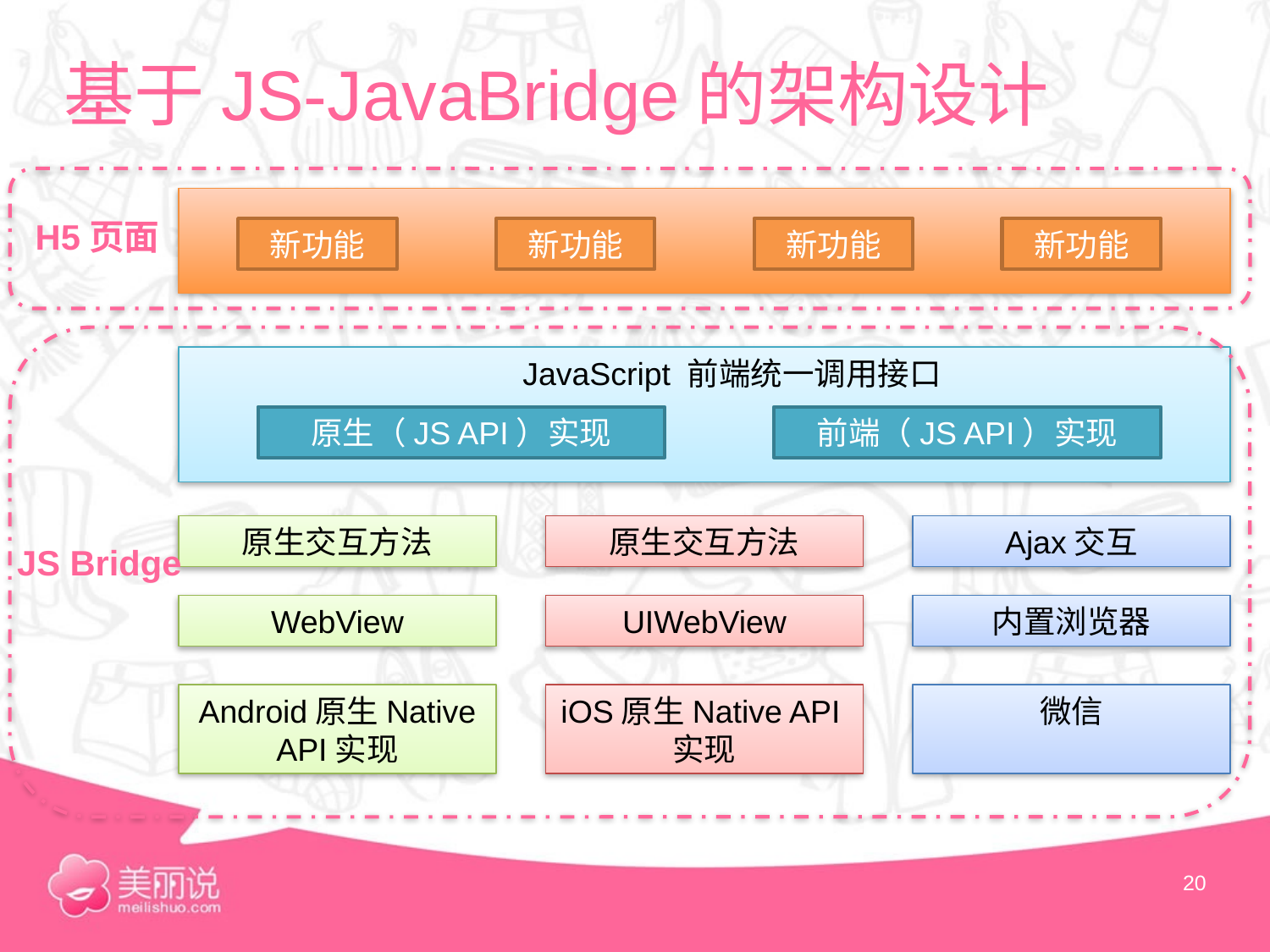

# 基于JS-JavaBridge的架构设计

H5页面
新功能
新功能
新功能
新功能

JavaScript 前端统一调用接口
原生（JS API）实现
前端（JS API）实现
原生交互方法
原生交互方法
Ajax交互
JS Bridge
WebView
UIWebView
内置浏览器
iOS原生Native API实现
Android原生Native API实现
微信

20